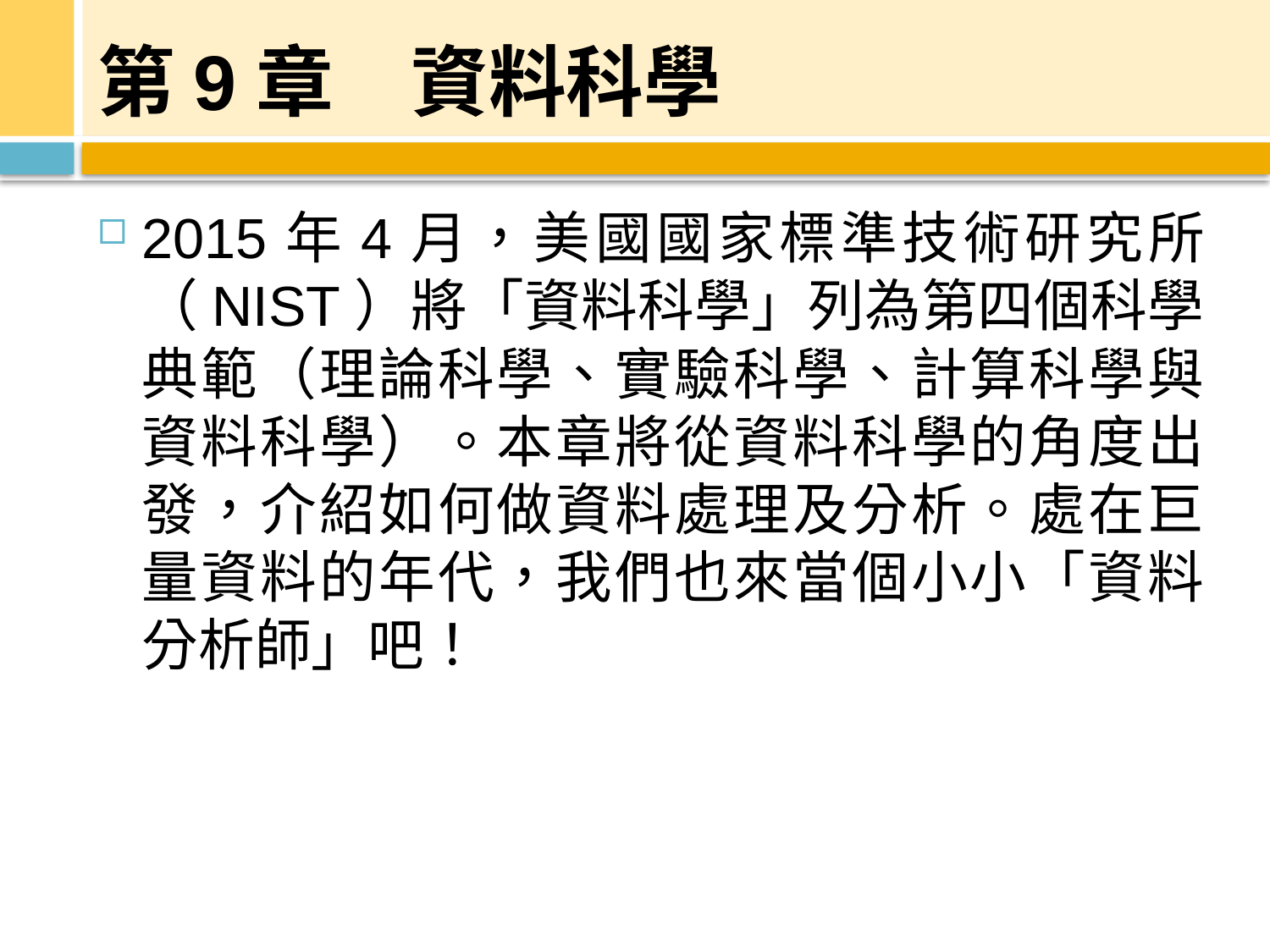

# 第9章　資料科學
2015年4月，美國國家標準技術研究所（NIST）將「資料科學」列為第四個科學典範（理論科學、實驗科學、計算科學與資料科學）。本章將從資料科學的角度出發，介紹如何做資料處理及分析。處在巨量資料的年代，我們也來當個小小「資料分析師」吧！